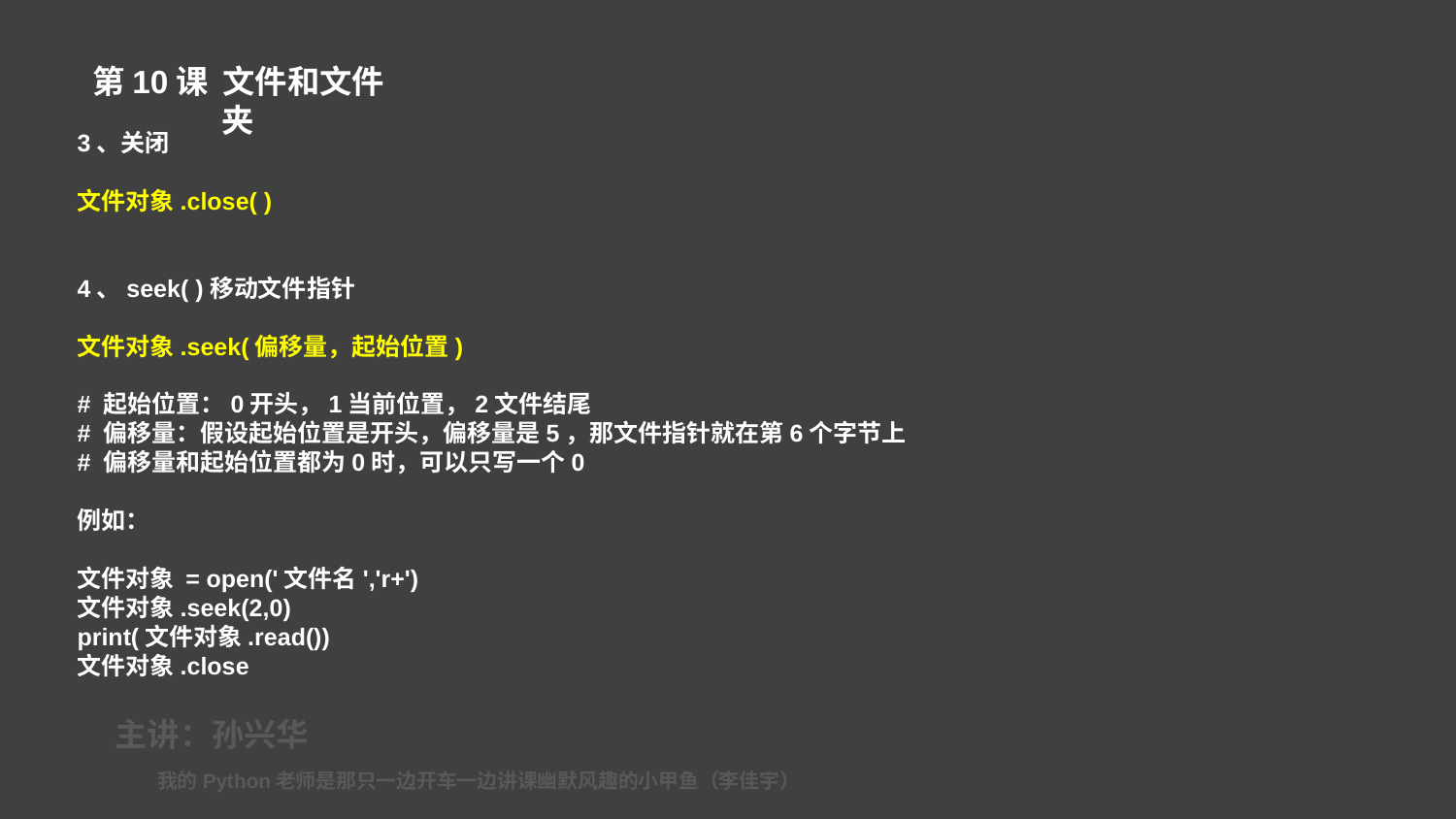

第10课  文件和文件夹
3、关闭

文件对象.close( )

4、seek( )移动文件指针

文件对象.seek(偏移量，起始位置)

# 起始位置：0开头，1当前位置，2文件结尾
# 偏移量：假设起始位置是开头，偏移量是5，那文件指针就在第6个字节上
# 偏移量和起始位置都为0时，可以只写一个0

例如：

文件对象 = open('文件名','r+')
文件对象.seek(2,0)
print(文件对象.read())
文件对象.close